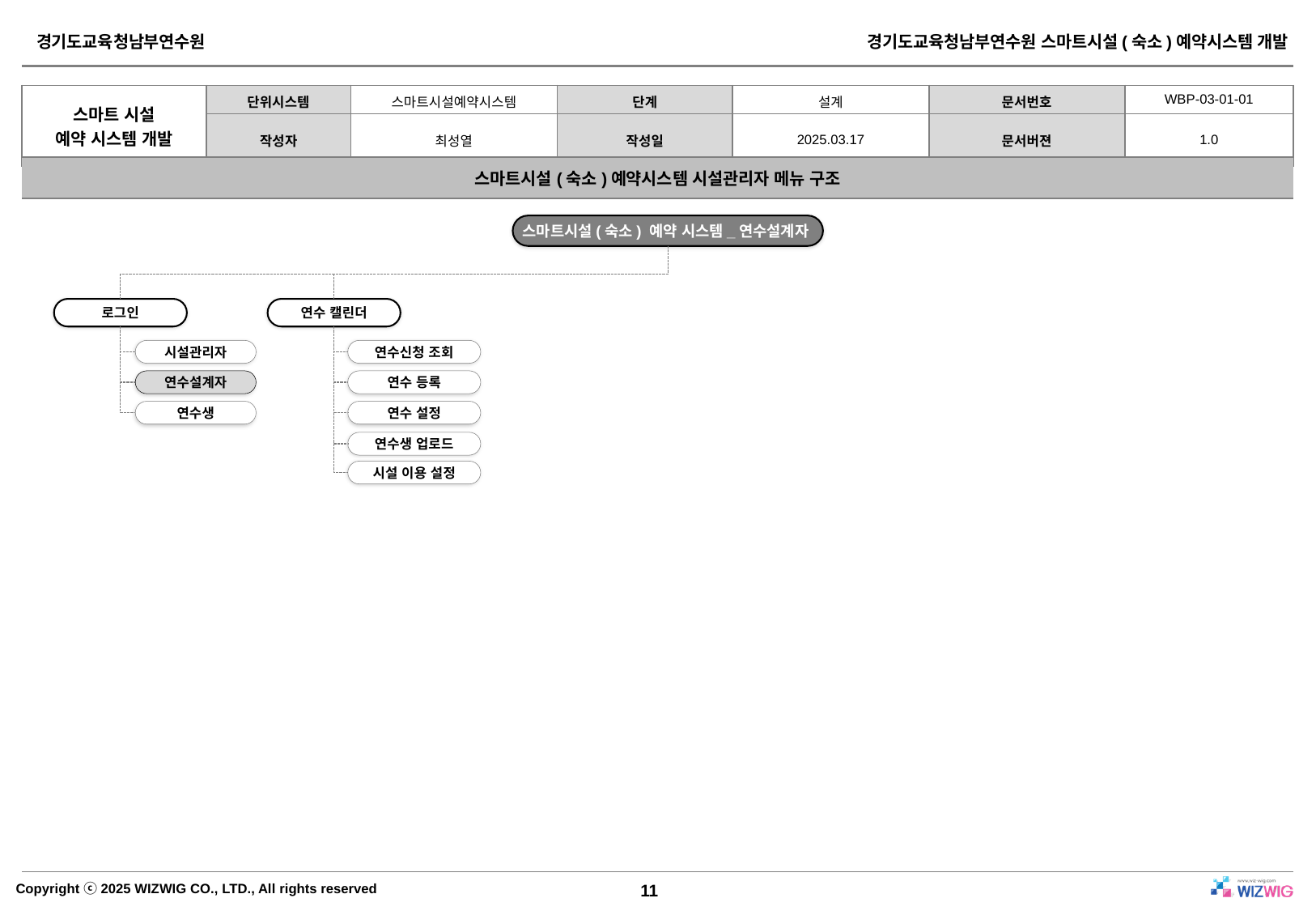

| 스마트시설(숙소)예약시스템 시설관리자 메뉴 구조 |
| --- |
스마트시설(숙소) 예약 시스템_연수설계자
로그인
연수 캘린더
시설관리자
연수신청 조회
연수설계자
연수 등록
연수생
연수 설정
연수생 업로드
시설 이용 설정